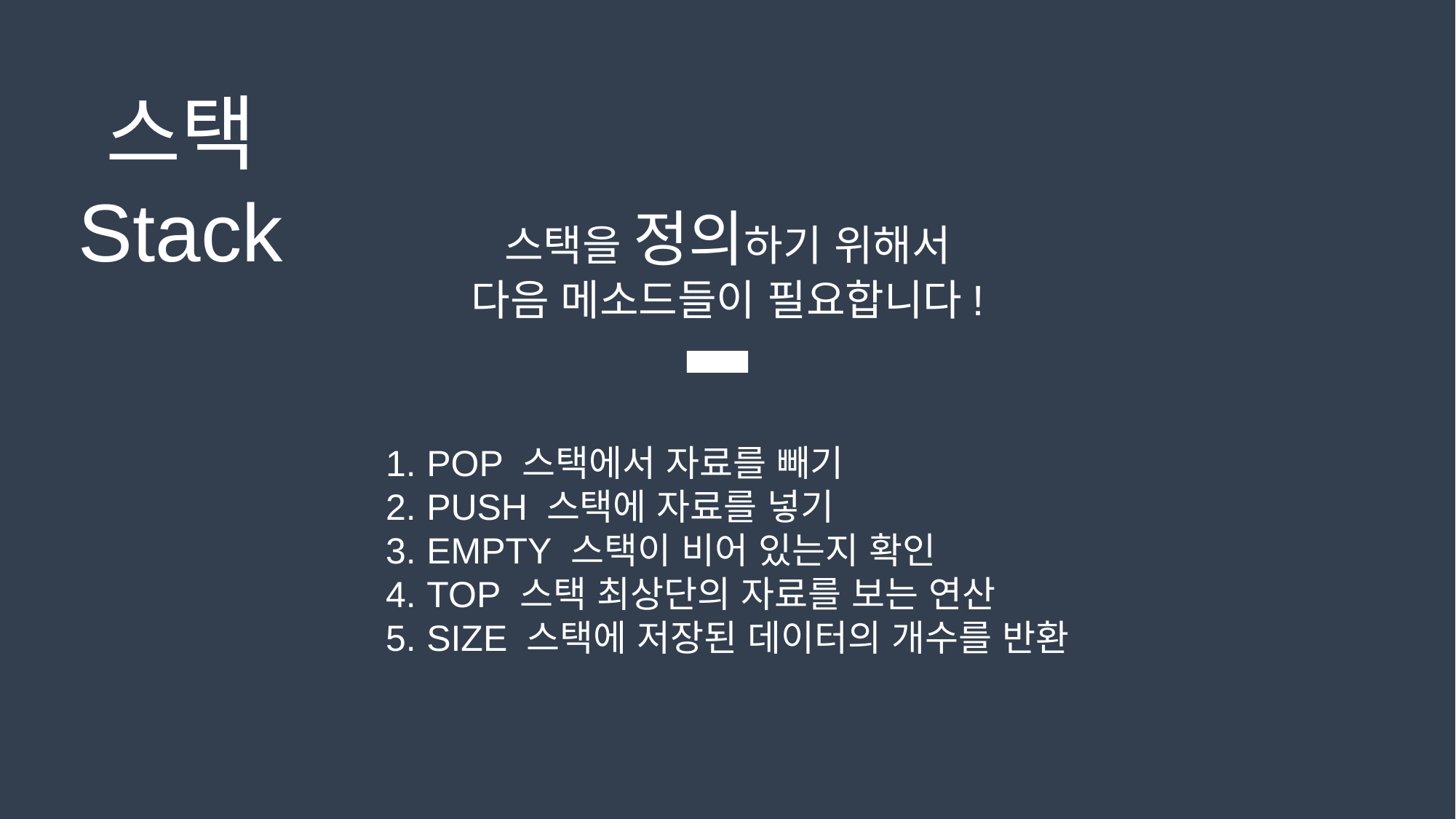

스택
Stack
스택을 정의하기 위해서
다음 메소드들이 필요합니다!

POP 스택에서 자료를 빼기
PUSH 스택에 자료를 넣기
EMPTY 스택이 비어 있는지 확인
TOP 스택 최상단의 자료를 보는 연산
SIZE 스택에 저장된 데이터의 개수를 반환